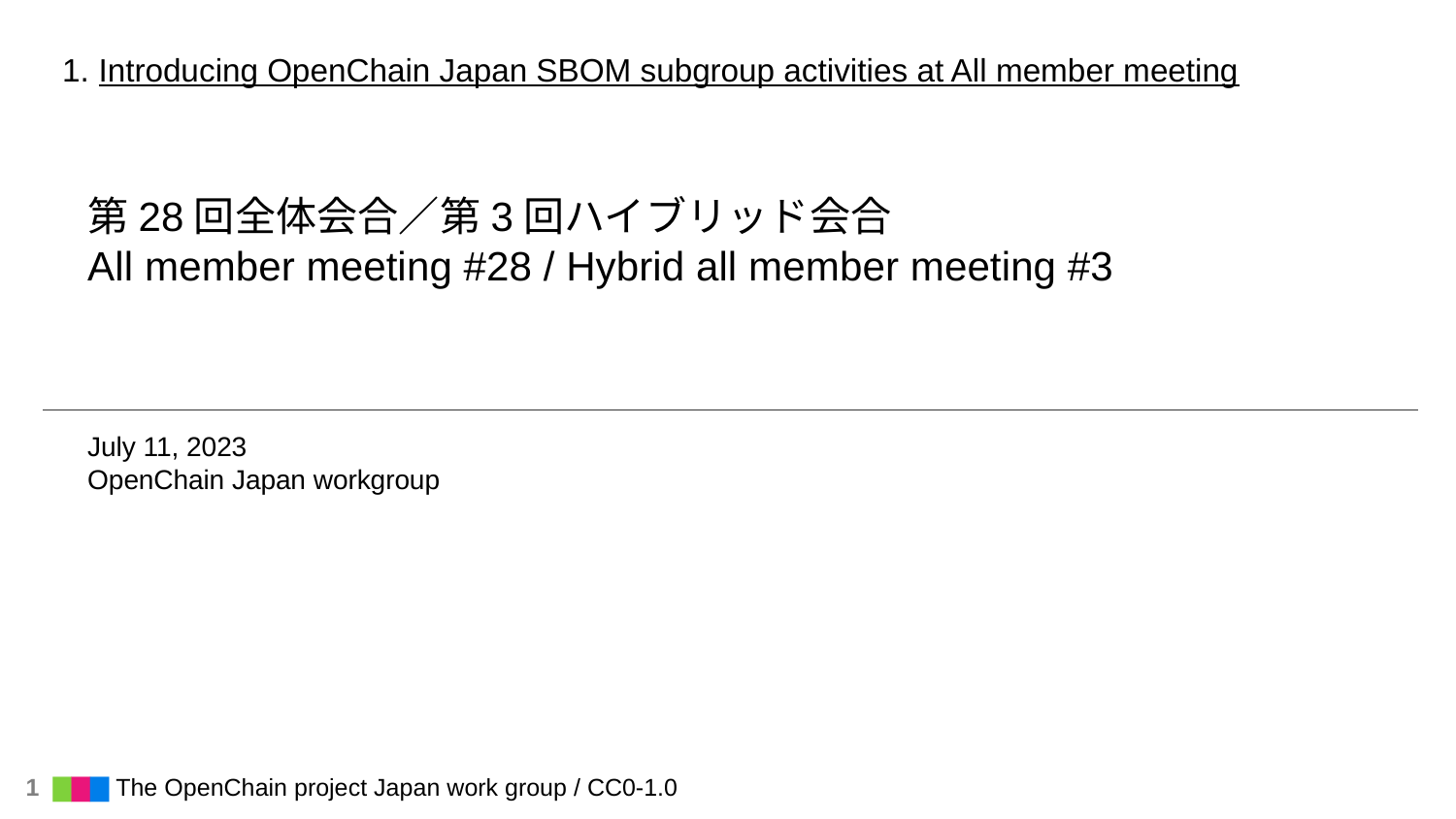

Introducing OpenChain Japan SBOM subgroup activities at All member meeting
# 第28回全体会合／第3回ハイブリッド会合 All member meeting #28 / Hybrid all member meeting #3
July 11, 2023
OpenChain Japan workgroup